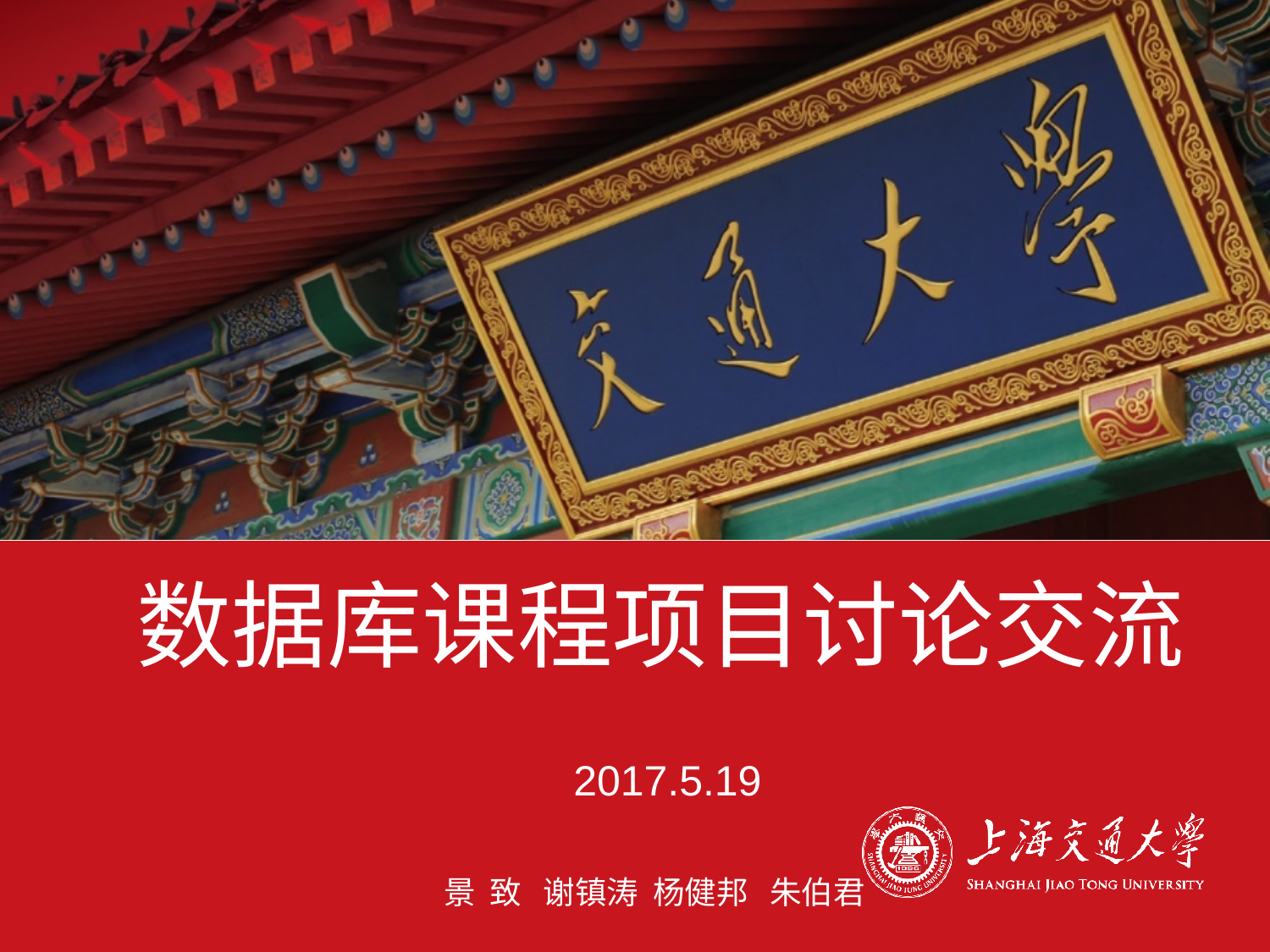

# 数据库课程项目讨论交流
2017.5.19
景  致   谢镇涛  杨健邦   朱伯君